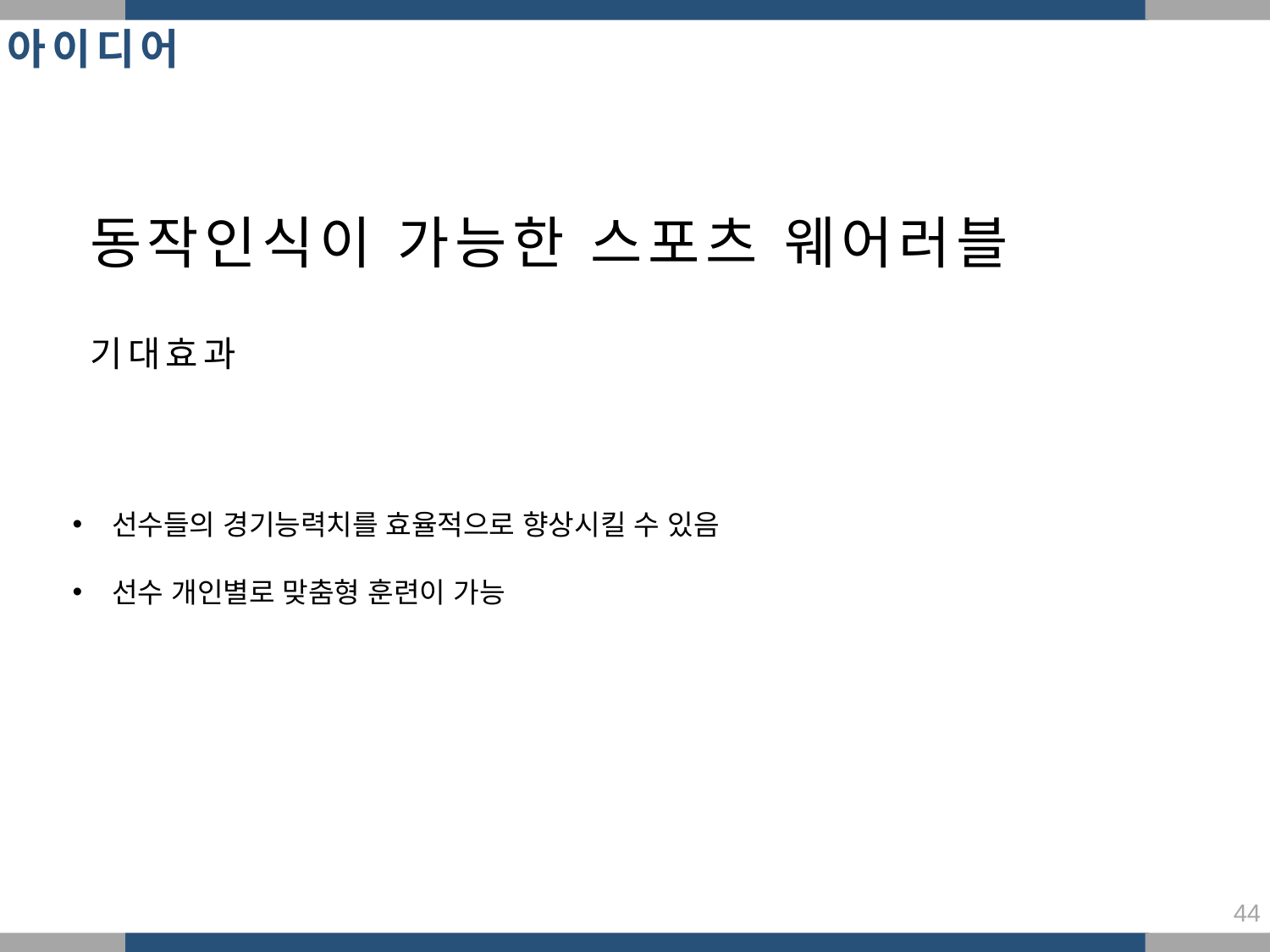

아이디어
동작인식이 가능한 스포츠 웨어러블
기대효과
선수들의 경기능력치를 효율적으로 향상시킬 수 있음

선수 개인별로 맞춤형 훈련이 가능
44